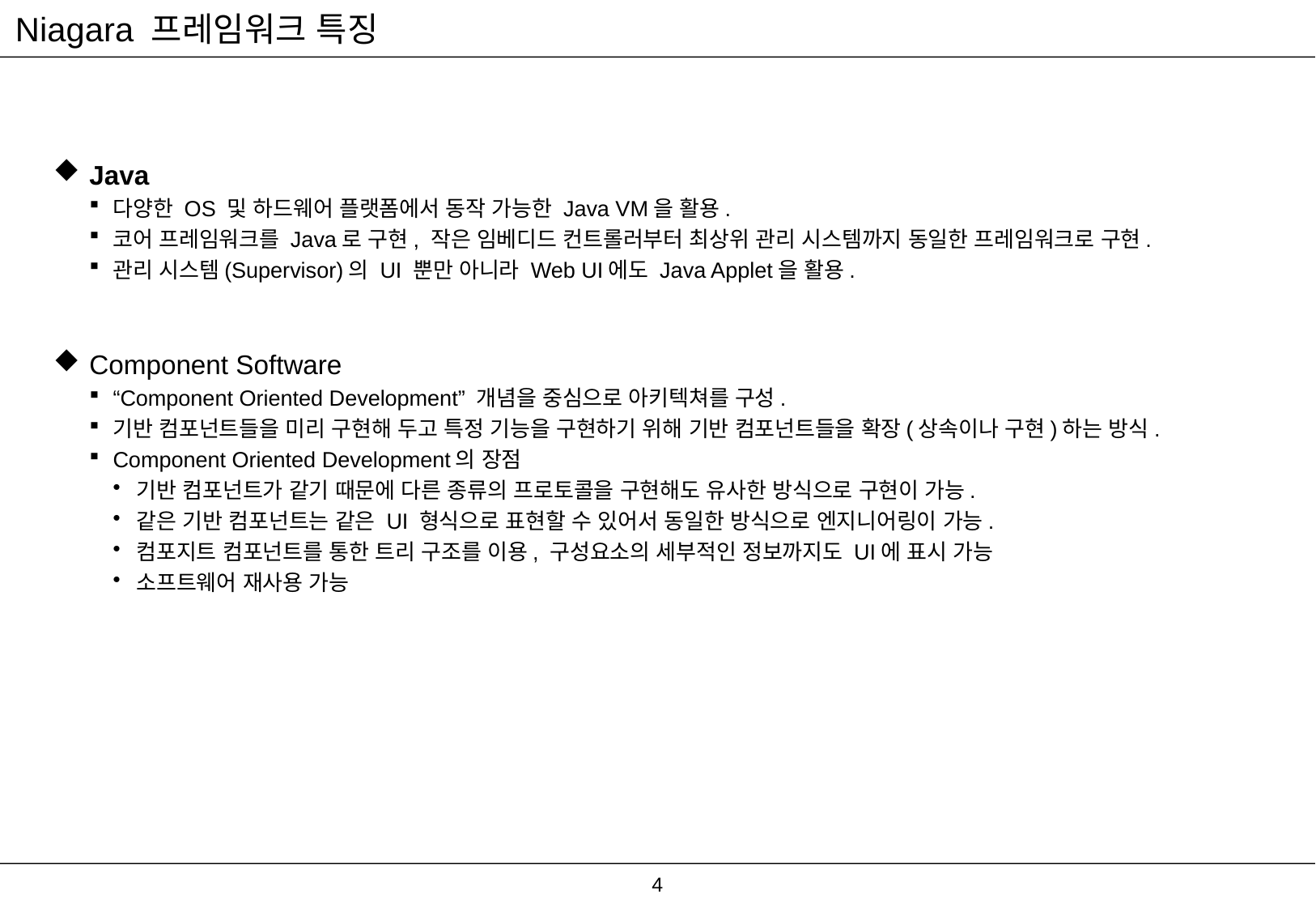

# Niagara 프레임워크 특징

Java
다양한 OS 및 하드웨어 플랫폼에서 동작 가능한 Java VM을 활용.
코어 프레임워크를 Java로 구현, 작은 임베디드 컨트롤러부터 최상위 관리 시스템까지 동일한 프레임워크로 구현.
관리 시스템(Supervisor)의 UI 뿐만 아니라 Web UI에도 Java Applet을 활용.

Component Software
“Component Oriented Development” 개념을 중심으로 아키텍쳐를 구성.
기반 컴포넌트들을 미리 구현해 두고 특정 기능을 구현하기 위해 기반 컴포넌트들을 확장(상속이나 구현)하는 방식.
Component Oriented Development의 장점
기반 컴포넌트가 같기 때문에 다른 종류의 프로토콜을 구현해도 유사한 방식으로 구현이 가능.
같은 기반 컴포넌트는 같은 UI 형식으로 표현할 수 있어서 동일한 방식으로 엔지니어링이 가능.
컴포지트 컴포넌트를 통한 트리 구조를 이용, 구성요소의 세부적인 정보까지도 UI에 표시 가능
소프트웨어 재사용 가능
4